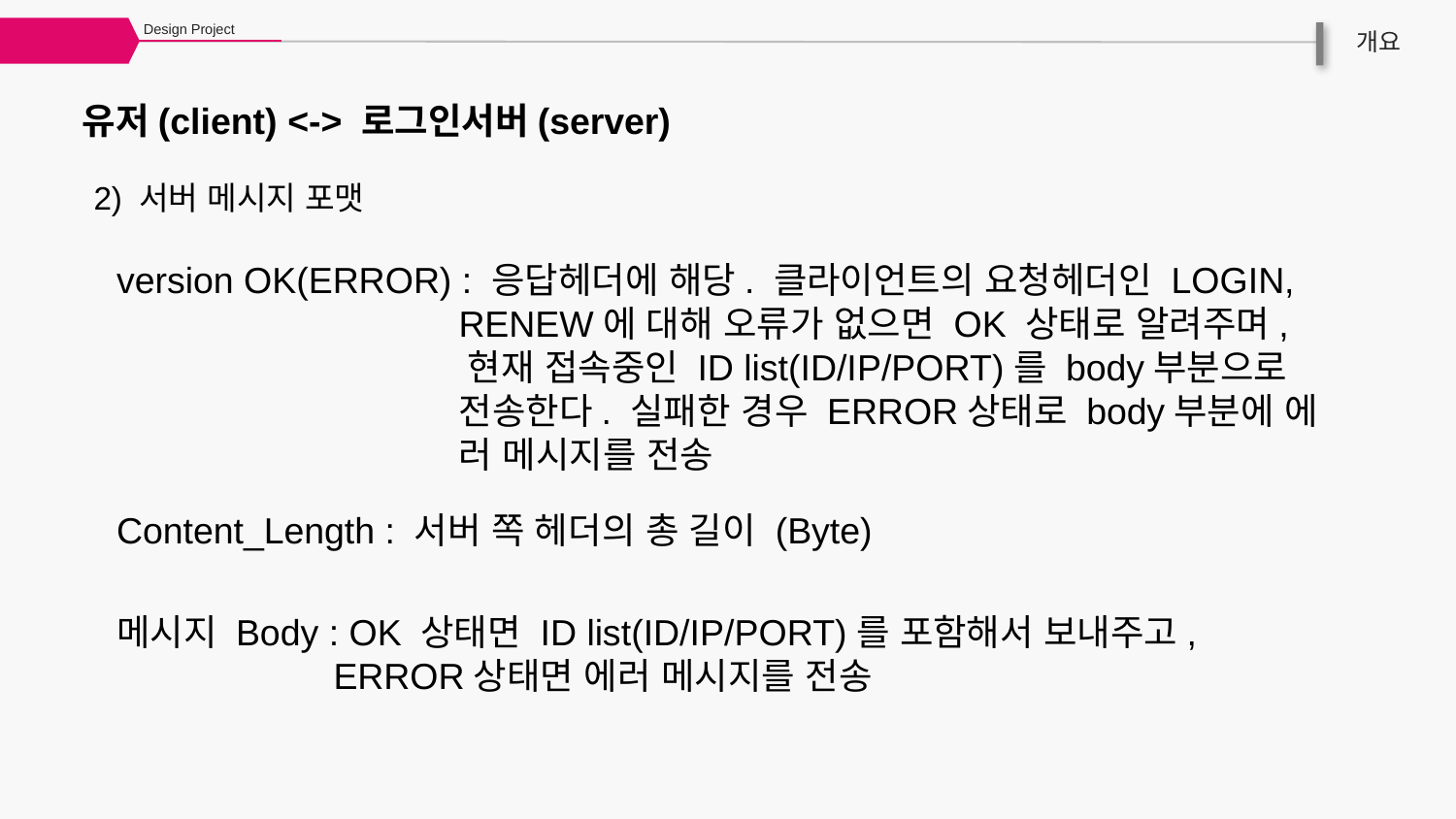

Design Project

개요

유저(client) <-> 로그인서버(server)
2) 서버 메시지 포맷
version OK(ERROR) : 응답헤더에 해당. 클라이언트의 요청헤더인 LOGIN, 		     RENEW에 대해 오류가 없으면 OK 상태로 알려주며, 		     현재 접속중인 ID list(ID/IP/PORT)를 body부분으로 		     전송한다. 실패한 경우 ERROR상태로 body부분에 에		     러 메시지를 전송
Content_Length : 서버 쪽 헤더의 총 길이 (Byte)
메시지 Body : OK 상태면 ID list(ID/IP/PORT)를 포함해서 보내주고, 		       ERROR상태면 에러 메시지를 전송